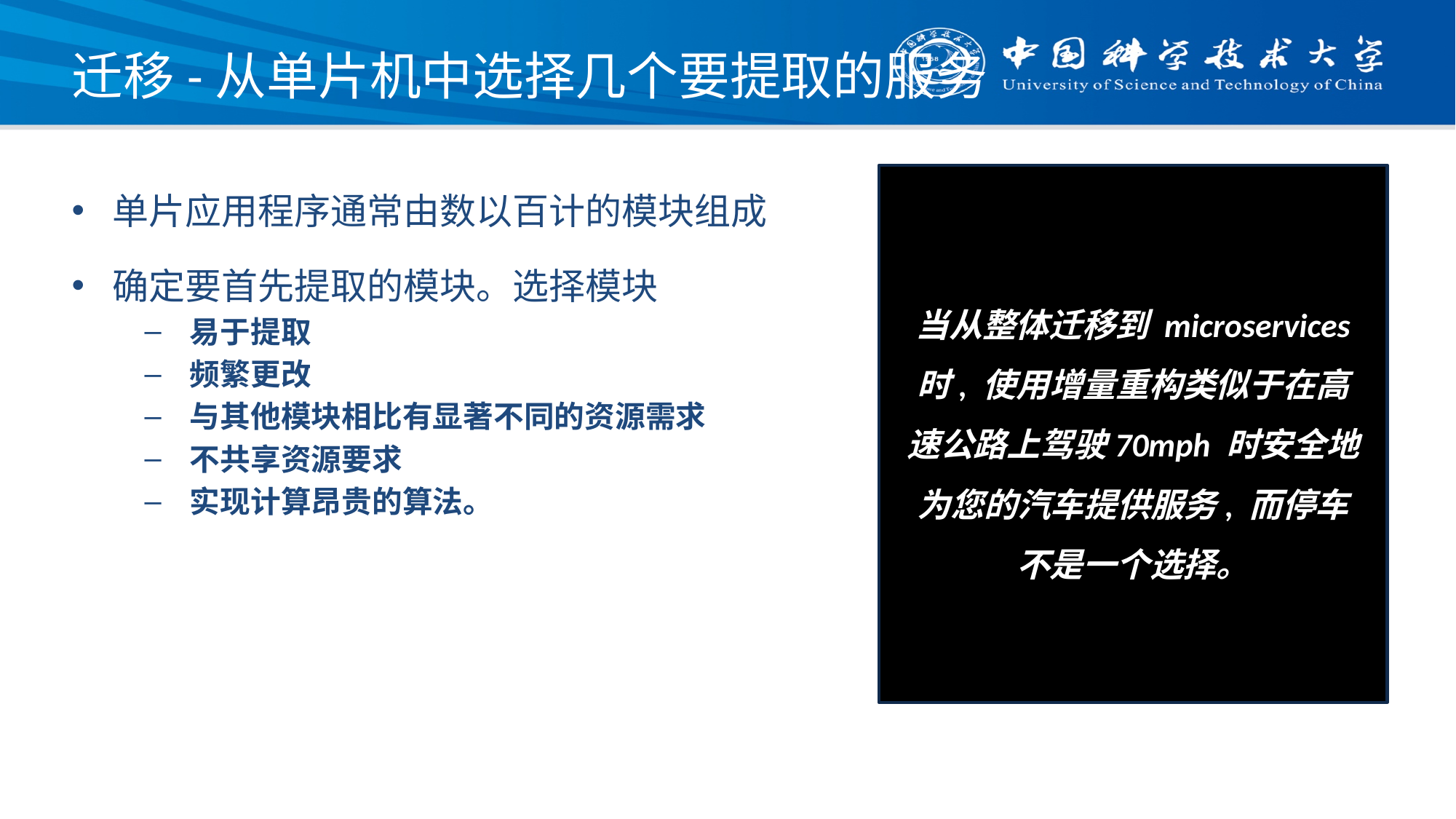

# 迁移-从单片机中选择几个要提取的服务
当从整体迁移到 microservices 时, 使用增量重构类似于在高速公路上驾驶70mph 时安全地为您的汽车提供服务, 而停车不是一个选择。
单片应用程序通常由数以百计的模块组成
确定要首先提取的模块。选择模块
易于提取
频繁更改
与其他模块相比有显著不同的资源需求
不共享资源要求
实现计算昂贵的算法。